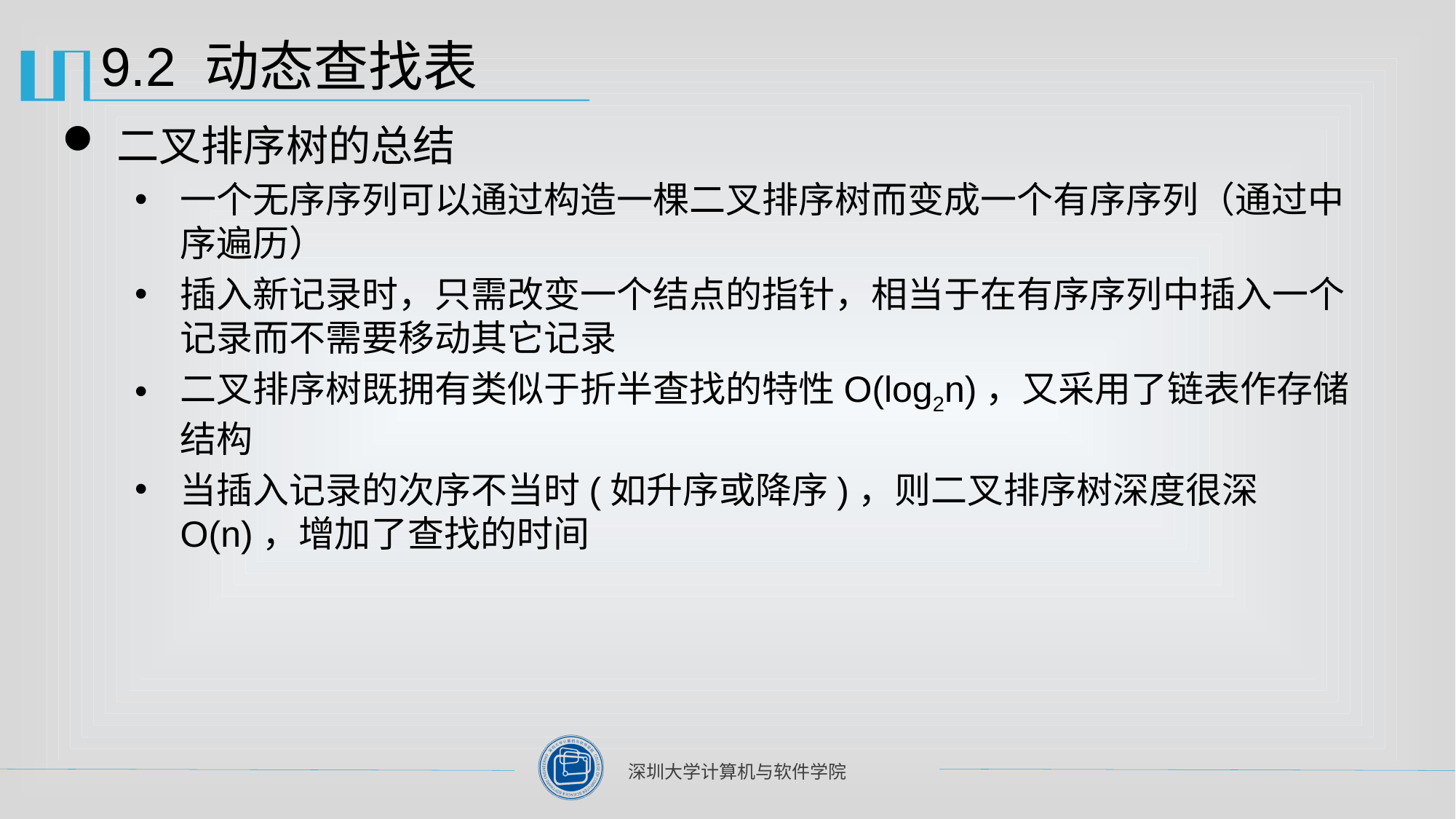

# 9.2 动态查找表
二叉排序树的总结
一个无序序列可以通过构造一棵二叉排序树而变成一个有序序列（通过中序遍历）
插入新记录时，只需改变一个结点的指针，相当于在有序序列中插入一个记录而不需要移动其它记录
二叉排序树既拥有类似于折半查找的特性O(log2n)，又采用了链表作存储结构
当插入记录的次序不当时(如升序或降序)，则二叉排序树深度很深O(n)，增加了查找的时间

58